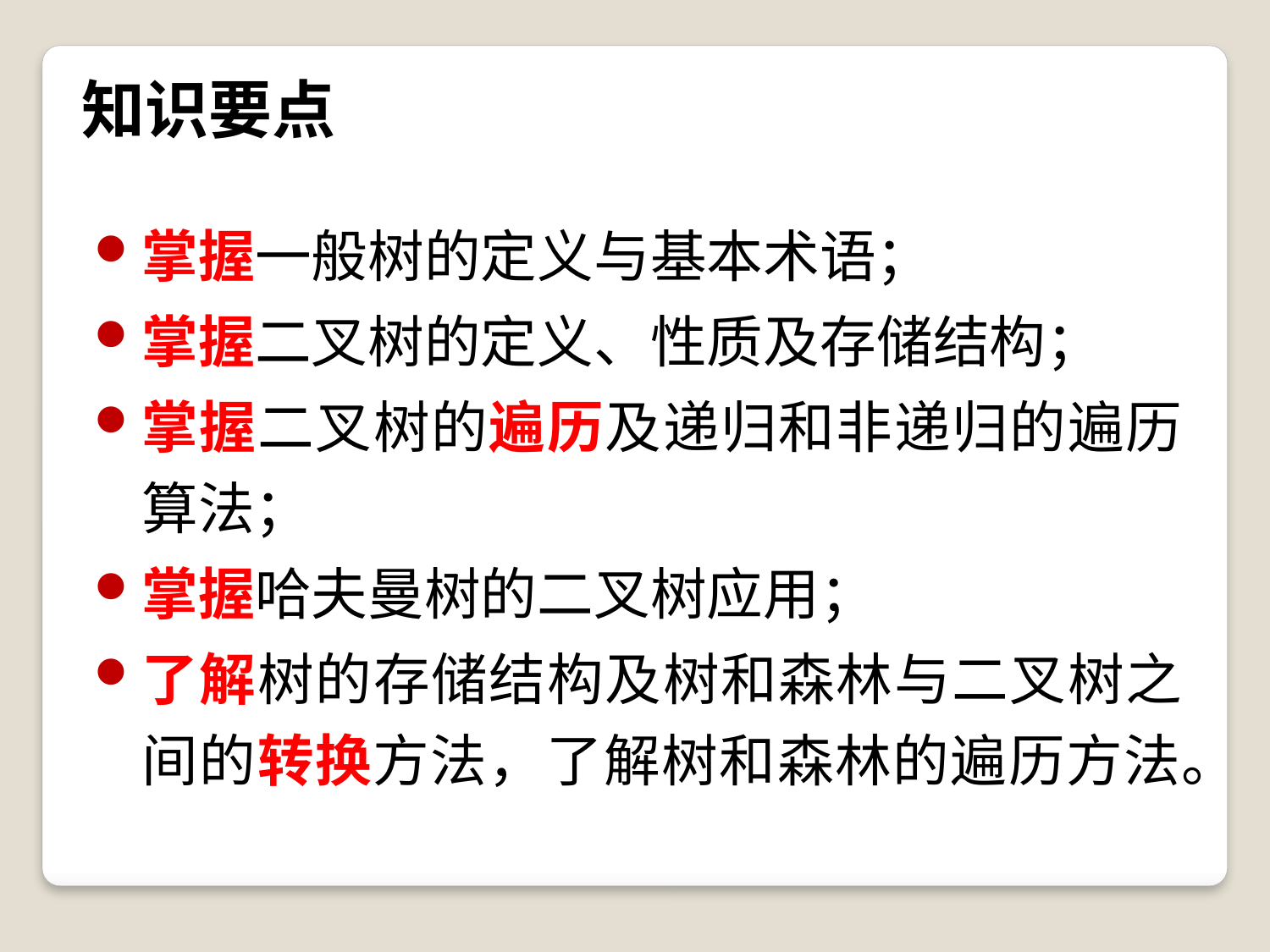

# 知识要点
掌握一般树的定义与基本术语；
掌握二叉树的定义、性质及存储结构；
掌握二叉树的遍历及递归和非递归的遍历算法；
掌握哈夫曼树的二叉树应用；
了解树的存储结构及树和森林与二叉树之间的转换方法，了解树和森林的遍历方法。